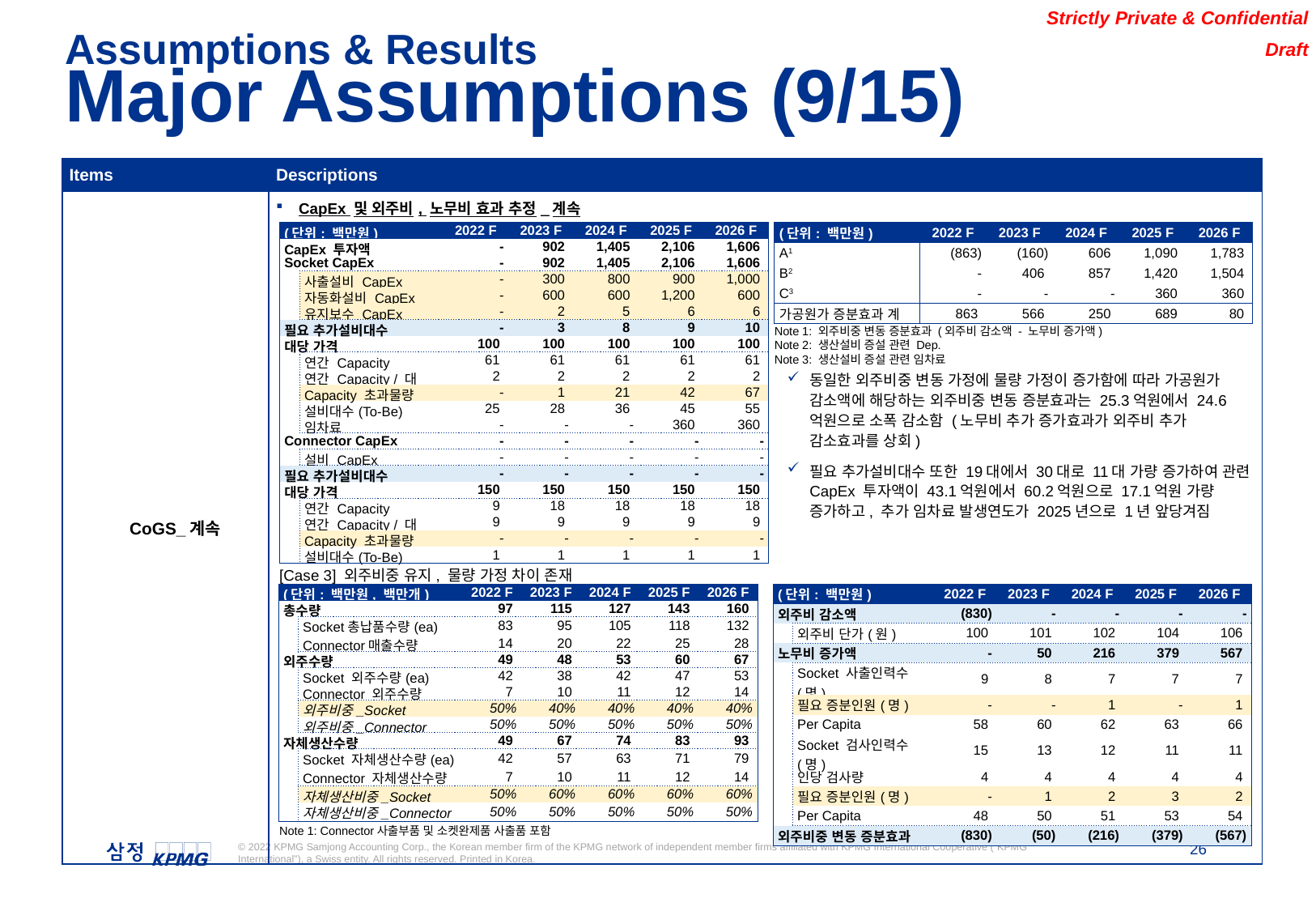

Assumptions & Results
Major Assumptions (9/15)
| Items | Descriptions |
| --- | --- |
| CoGS\_계속 | CapEx 및 외주비, 노무비 효과 추정\_계속 |
| (단위: 백만원) |  | 2022 F | 2023 F | 2024 F | 2025 F | 2026 F |
| --- | --- | --- | --- | --- | --- | --- |
| CapEx 투자액 |  | - | 902 | 1,405 | 2,106 | 1,606 |
| Socket CapEx |  | - | 902 | 1,405 | 2,106 | 1,606 |
|  | 사출설비 CapEx | - | 300 | 800 | 900 | 1,000 |
|  | 자동화설비 CapEx | - | 600 | 600 | 1,200 | 600 |
|  | 유지보수 CapEx | - | 2 | 5 | 6 | 6 |
| 필요 추가설비대수 |  | - | 3 | 8 | 9 | 10 |
| 대당 가격 |  | 100 | 100 | 100 | 100 | 100 |
|  | 연간 Capacity | 61 | 61 | 61 | 61 | 61 |
|  | 연간 Capacity / 대 | 2 | 2 | 2 | 2 | 2 |
|  | Capacity 초과물량 | - | 1 | 21 | 42 | 67 |
|  | 설비대수(To-Be) | 25 | 28 | 36 | 45 | 55 |
|  | 임차료 | - | - | - | 360 | 360 |
| Connector CapEx |  | - | - | - | - | - |
|  | 설비 CapEx | - | - | - | - | - |
| 필요 추가설비대수 |  | - | - | - | - | - |
| 대당 가격 |  | 150 | 150 | 150 | 150 | 150 |
|  | 연간 Capacity | 9 | 18 | 18 | 18 | 18 |
|  | 연간 Capacity / 대 | 9 | 9 | 9 | 9 | 9 |
|  | Capacity 초과물량 | - | - | - | - | - |
|  | 설비대수(To-Be) | 1 | 1 | 1 | 1 | 1 |
| (단위: 백만원) | 2022 F | 2023 F | 2024 F | 2025 F | 2026 F |
| --- | --- | --- | --- | --- | --- |
| A1 | (863) | (160) | 606 | 1,090 | 1,783 |
| B2 | - | 406 | 857 | 1,420 | 1,504 |
| C3 | - | - | - | 360 | 360 |
| 가공원가 증분효과 계 | 863 | 566 | 250 | 689 | 80 |
Note 1: 외주비중 변동 증분효과 (외주비 감소액 - 노무비 증가액)
Note 2: 생산설비 증설 관련 Dep.
Note 3: 생산설비 증설 관련 임차료
동일한 외주비중 변동 가정에 물량 가정이 증가함에 따라 가공원가 감소액에 해당하는 외주비중 변동 증분효과는 25.3억원에서 24.6억원으로 소폭 감소함 (노무비 추가 증가효과가 외주비 추가 감소효과를 상회)
필요 추가설비대수 또한 19대에서 30대로 11대 가량 증가하여 관련 CapEx 투자액이 43.1억원에서 60.2억원으로 17.1억원 가량 증가하고, 추가 임차료 발생연도가 2025년으로 1년 앞당겨짐
[Case 3] 외주비중 유지, 물량 가정 차이 존재
| (단위: 백만원, 백만개) |  | 2022 F | 2023 F | 2024 F | 2025 F | 2026 F |
| --- | --- | --- | --- | --- | --- | --- |
| 총수량 |  | 97 | 115 | 127 | 143 | 160 |
|  | Socket총납품수량(ea) | 83 | 95 | 105 | 118 | 132 |
|  | Connector매출수량 | 14 | 20 | 22 | 25 | 28 |
| 외주수량 |  | 49 | 48 | 53 | 60 | 67 |
|  | Socket 외주수량(ea) | 42 | 38 | 42 | 47 | 53 |
|  | Connector 외주수량 | 7 | 10 | 11 | 12 | 14 |
|  | 외주비중\_Socket | 50% | 40% | 40% | 40% | 40% |
|  | 외주비중\_Connector | 50% | 50% | 50% | 50% | 50% |
| 자체생산수량 |  | 49 | 67 | 74 | 83 | 93 |
|  | Socket 자체생산수량(ea) | 42 | 57 | 63 | 71 | 79 |
|  | Connector 자체생산수량 | 7 | 10 | 11 | 12 | 14 |
|  | 자체생산비중\_Socket | 50% | 60% | 60% | 60% | 60% |
|  | 자체생산비중\_Connector | 50% | 50% | 50% | 50% | 50% |
| (단위: 백만원) |  | 2022 F | 2023 F | 2024 F | 2025 F | 2026 F |
| --- | --- | --- | --- | --- | --- | --- |
| 외주비 감소액 |  | (830) | - | - | - | - |
|  | 외주비 단가(원) | 100 | 101 | 102 | 104 | 106 |
| 노무비 증가액 |  | - | 50 | 216 | 379 | 567 |
|  | Socket 사출인력수(명) | 9 | 8 | 7 | 7 | 7 |
|  | 필요 증분인원(명) | - | - | 1 | - | 1 |
|  | Per Capita | 58 | 60 | 62 | 63 | 66 |
|  | Socket 검사인력수(명) | 15 | 13 | 12 | 11 | 11 |
|  | 인당 검사량 | 4 | 4 | 4 | 4 | 4 |
|  | 필요 증분인원(명) | - | 1 | 2 | 3 | 2 |
|  | Per Capita | 48 | 50 | 51 | 53 | 54 |
| 외주비중 변동 증분효과 |  | (830) | (50) | (216) | (379) | (567) |
Note 1: Connector사출부품 및 소켓완제품 사출품 포함